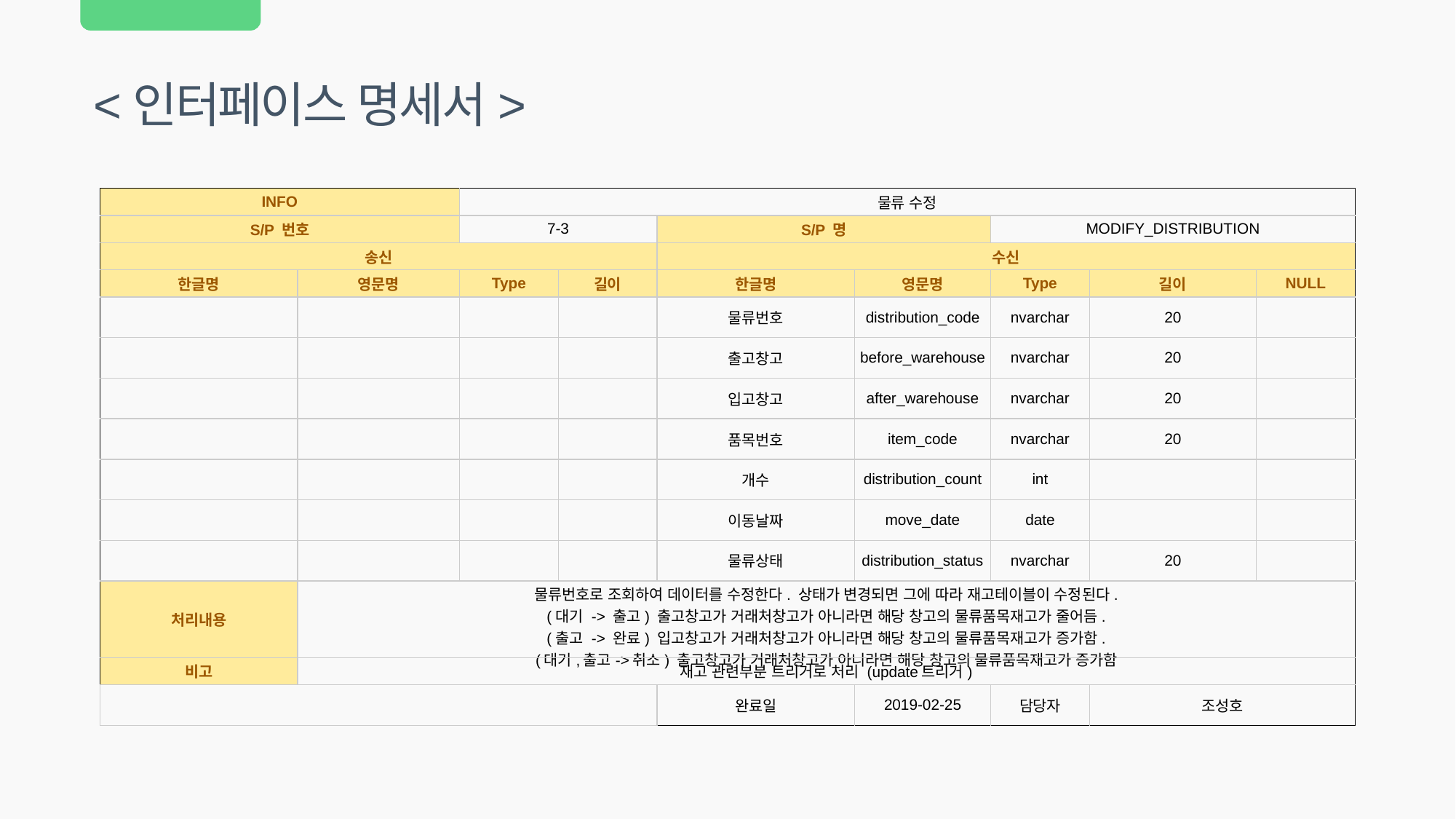

<인터페이스 명세서>
| INFO |  | 물류 수정 |  |  |  |  |  |  |
| --- | --- | --- | --- | --- | --- | --- | --- | --- |
| S/P 번호 |  | 7-3 |  | S/P 명 |  | MODIFY\_DISTRIBUTION |  |  |
| 송신 |  |  |  | 수신 |  |  |  |  |
| 한글명 | 영문명 | Type | 길이 | 한글명 | 영문명 | Type | 길이 | NULL |
|  |  |  |  | 물류번호 | distribution\_code | nvarchar | 20 |  |
|  |  |  |  | 출고창고 | before\_warehouse | nvarchar | 20 |  |
|  |  |  |  | 입고창고 | after\_warehouse | nvarchar | 20 |  |
|  |  |  |  | 품목번호 | item\_code | nvarchar | 20 |  |
|  |  |  |  | 개수 | distribution\_count | int |  |  |
|  |  |  |  | 이동날짜 | move\_date | date |  |  |
|  |  |  |  | 물류상태 | distribution\_status | nvarchar | 20 |  |
| 처리내용 | 물류번호로 조회하여 데이터를 수정한다. 상태가 변경되면 그에 따라 재고테이블이 수정된다. (대기 -> 출고) 출고창고가 거래처창고가 아니라면 해당 창고의 물류품목재고가 줄어듬. (출고 -> 완료) 입고창고가 거래처창고가 아니라면 해당 창고의 물류품목재고가 증가함. (대기,출고->취소) 출고창고가 거래처창고가 아니라면 해당 창고의 물류품목재고가 증가함 |  |  |  |  |  |  |  |
| 비고 | 재고 관련부분 트리거로 처리 (update트리거) |  |  |  |  |  |  |  |
|  |  |  |  | 완료일 | 2019-02-25 | 담당자 | 조성호 |  |